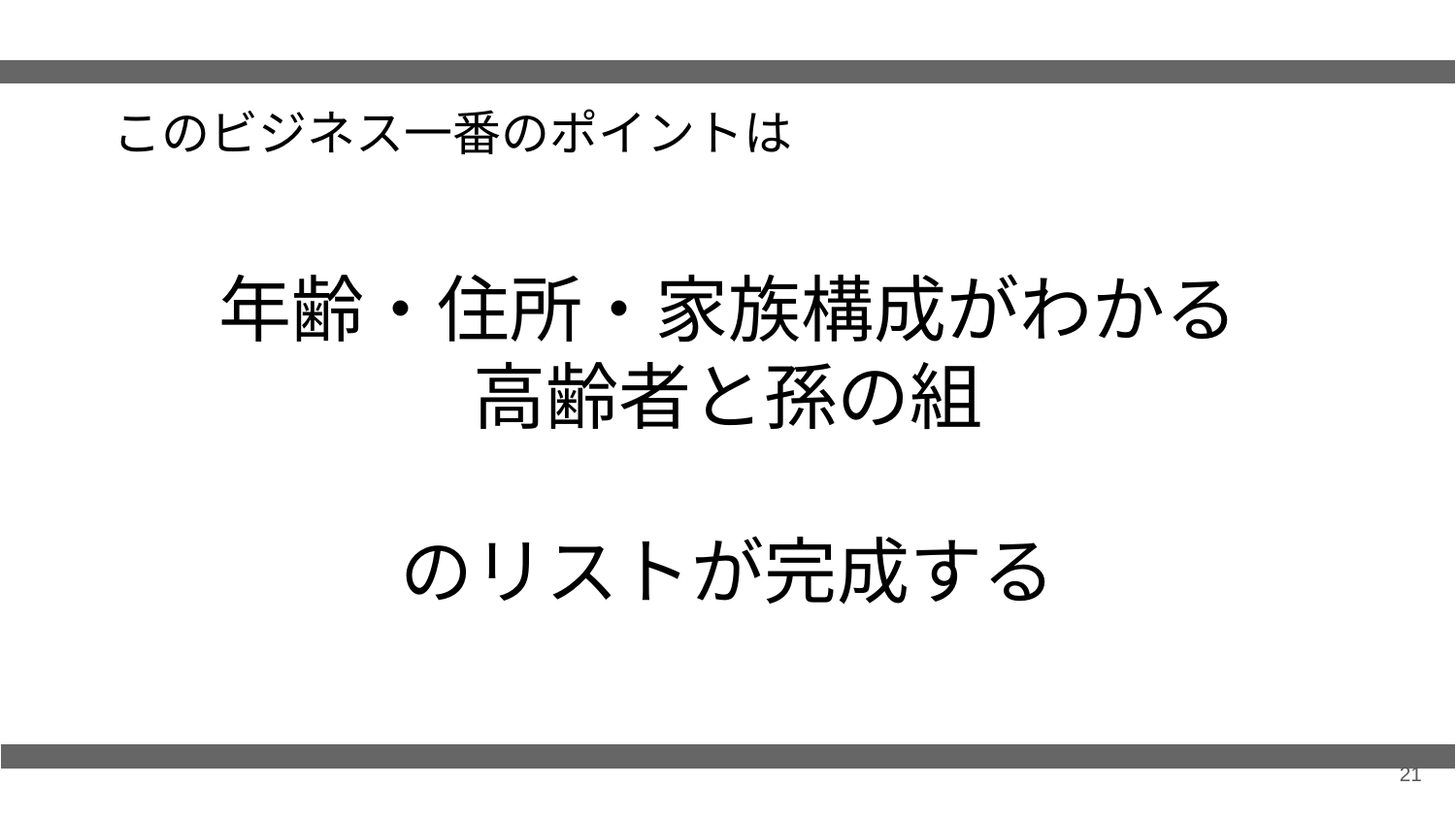

このビジネス一番のポイントは
年齢・住所・家族構成がわかる
高齢者と孫の組

のリストが完成する

21